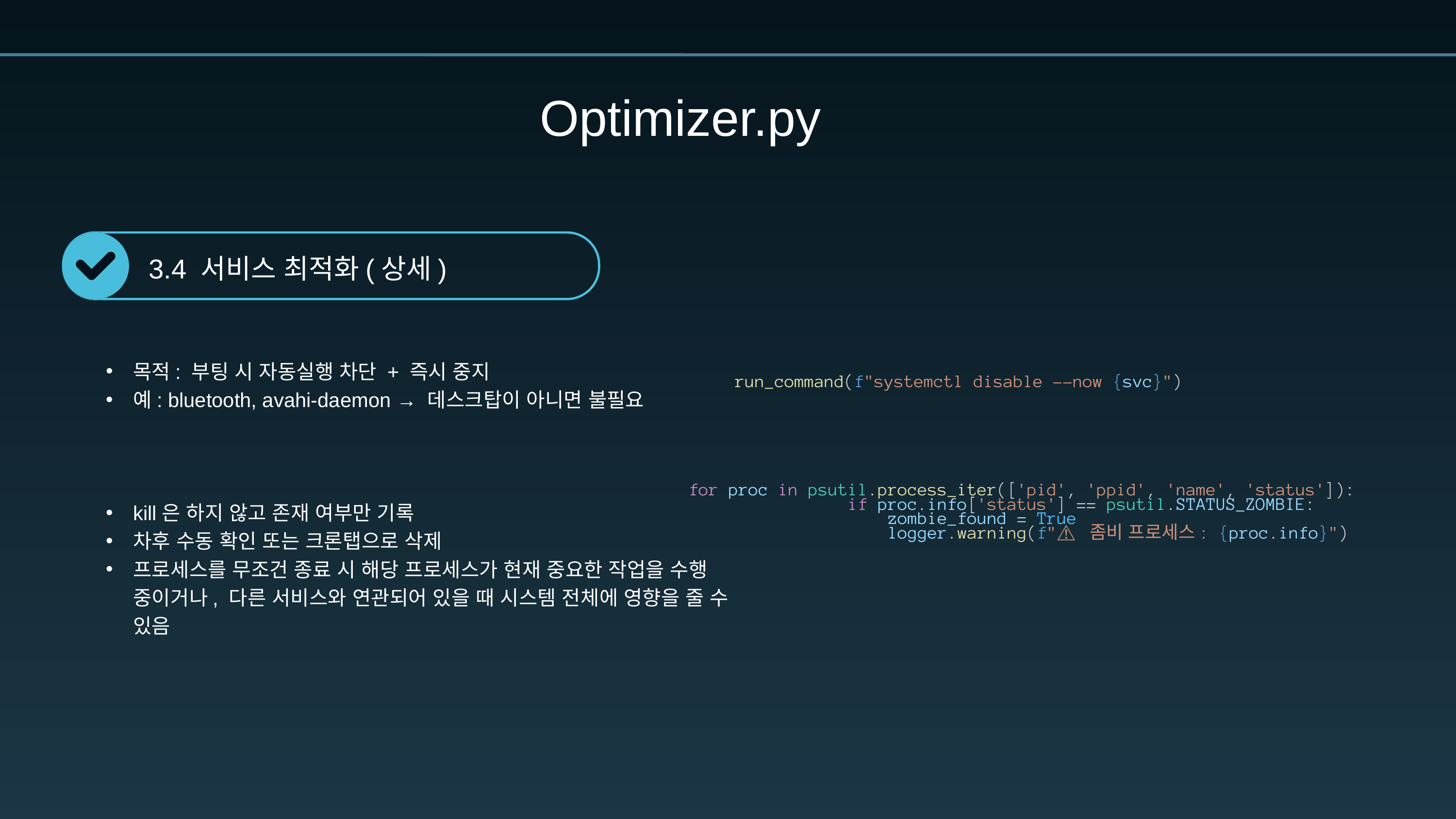

Optimizer.py

3.4 서비스 최적화(상세)
목적: 부팅 시 자동실행 차단 + 즉시 중지
예: bluetooth, avahi-daemon → 데스크탑이 아니면 불필요

kill은 하지 않고 존재 여부만 기록
차후 수동 확인 또는 크론탭으로 삭제
프로세스를 무조건 종료 시 해당 프로세스가 현재 중요한 작업을 수행 중이거나, 다른 서비스와 연관되어 있을 때 시스템 전체에 영향을 줄 수 있음
run_command(f"systemctl disable --now {svc}")
for proc in psutil.process_iter(['pid', 'ppid', 'name', 'status']):
                if proc.info['status'] == psutil.STATUS_ZOMBIE:
                    zombie_found = True
                    logger.warning(f"⚠️ 좀비 프로세스: {proc.info}")